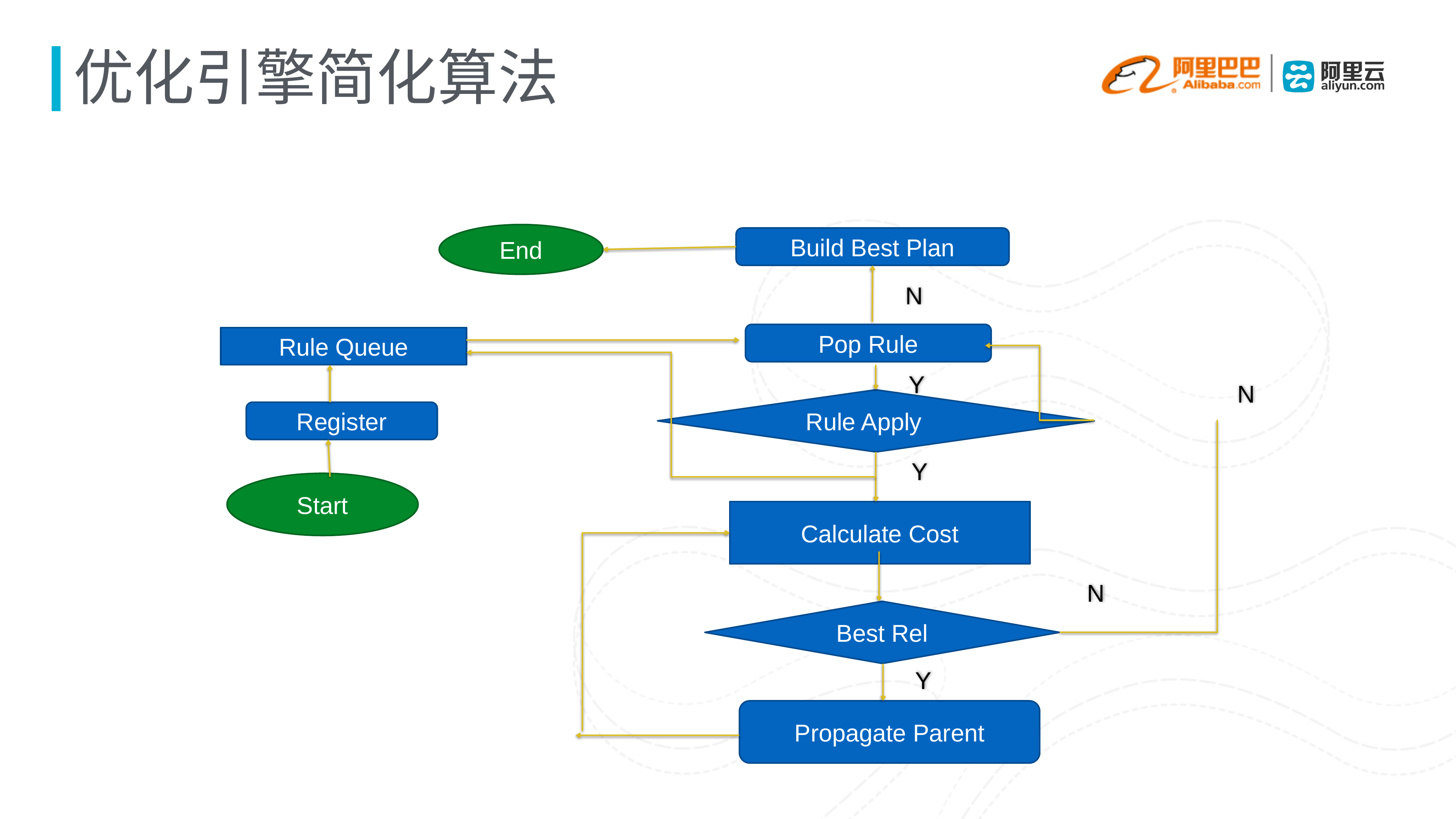

# 优化引擎简化算法
End
Build Best Plan
N
Pop Rule
Rule Queue
Y
N
     Rule Apply
Register
Y
Start
Calculate Cost
N
Best Rel
Y
Propagate Parent